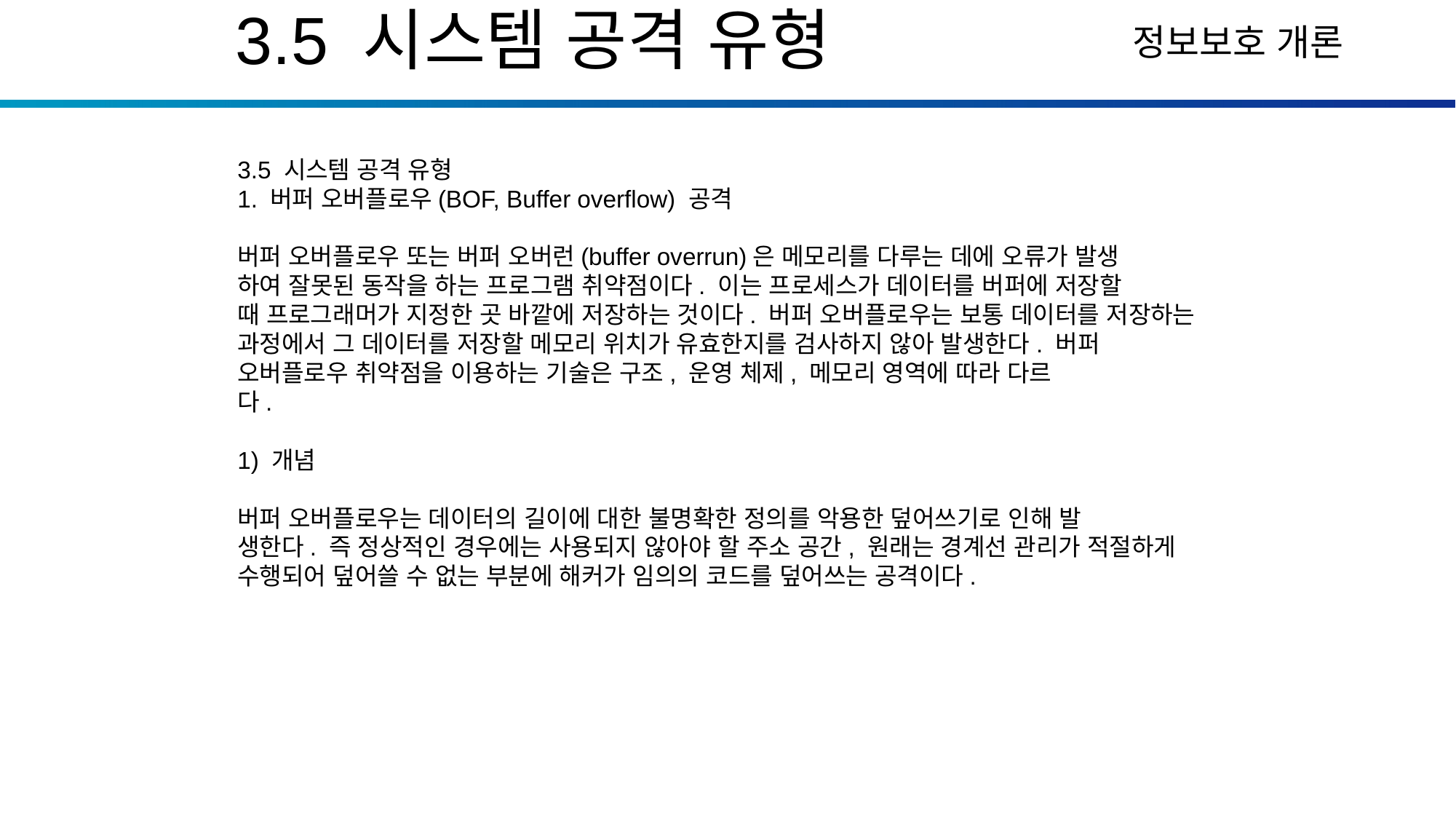

3.5 시스템 공격 유형
3.5 시스템 공격 유형
1. 버퍼 오버플로우(BOF, Buffer overflow) 공격

버퍼 오버플로우 또는 버퍼 오버런(buffer overrun)은 메모리를 다루는 데에 오류가 발생
하여 잘못된 동작을 하는 프로그램 취약점이다. 이는 프로세스가 데이터를 버퍼에 저장할
때 프로그래머가 지정한 곳 바깥에 저장하는 것이다. 버퍼 오버플로우는 보통 데이터를 저장하는 과정에서 그 데이터를 저장할 메모리 위치가 유효한지를 검사하지 않아 발생한다. 버퍼 오버플로우 취약점을 이용하는 기술은 구조, 운영 체제, 메모리 영역에 따라 다르
다.

1) 개념

버퍼 오버플로우는 데이터의 길이에 대한 불명확한 정의를 악용한 덮어쓰기로 인해 발
생한다. 즉 정상적인 경우에는 사용되지 않아야 할 주소 공간, 원래는 경계선 관리가 적절하게 수행되어 덮어쓸 수 없는 부분에 해커가 임의의 코드를 덮어쓰는 공격이다.